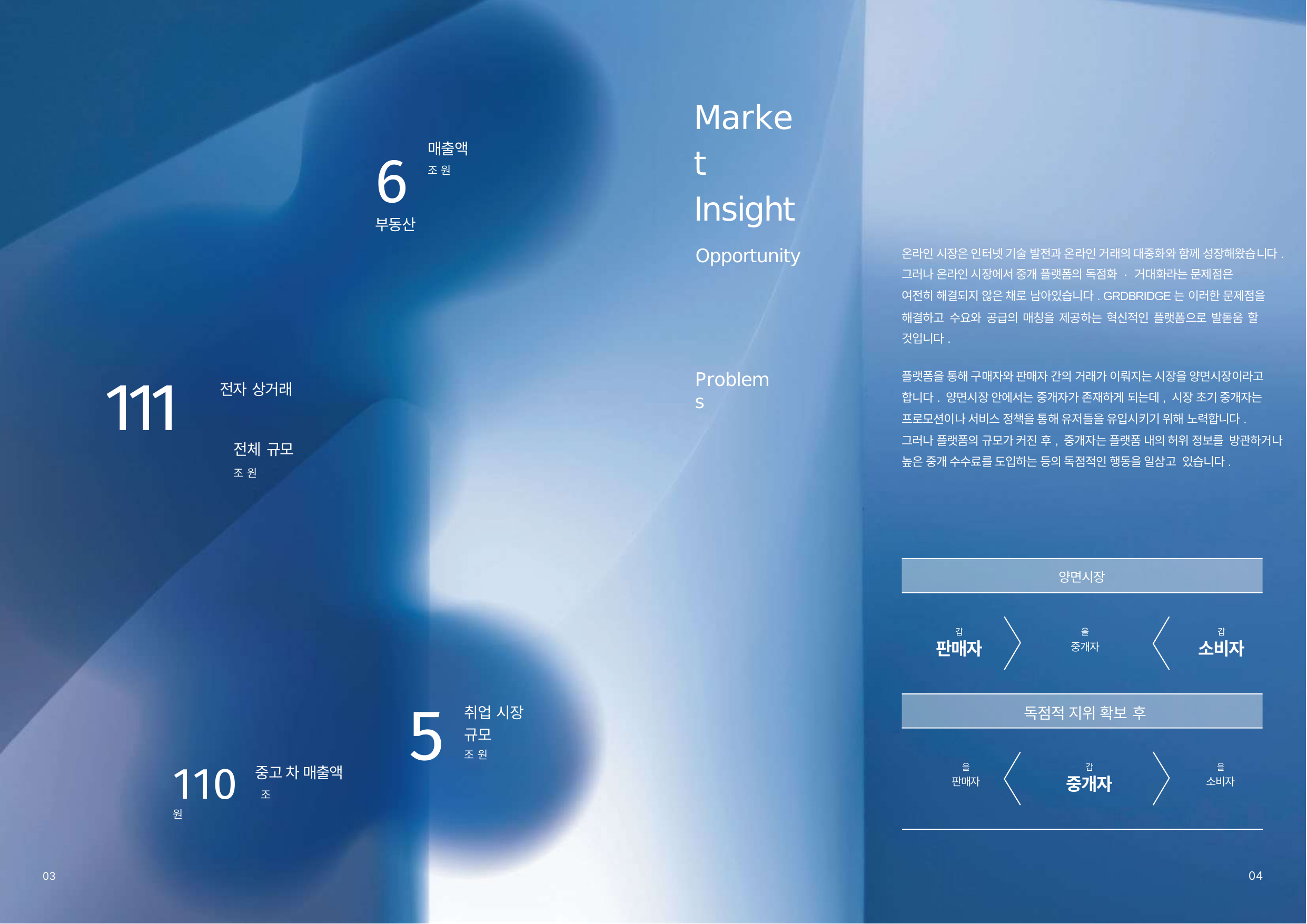

# 6 부동산
Market  Insight
매출액
조 원
온라인 시장은 인터넷 기술 발전과 온라인 거래의 대중화와 함께 성장해왔습니다. 그러나 온라인 시장에서 중개 플랫폼의 독점화 · 거대화라는 문제점은
여전히 해결되지 않은 채로 남아있습니다. GRDBRIDGE는 이러한 문제점을
해결하고  수요와 공급의 매칭을 제공하는 혁신적인 플랫폼으로 발돋움 할 것입니다.
Opportunity
111 전자 상거래
전체 규모
조 원
플랫폼을 통해 구매자와 판매자 간의 거래가 이뤄지는 시장을 양면시장이라고  합니다. 양면시장 안에서는 중개자가 존재하게 되는데, 시장 초기 중개자는
프로모션이나 서비스 정책을 통해 유저들을 유입시키기 위해 노력합니다.
그러나 플랫폼의 규모가 커진 후, 중개자는 플랫폼 내의 허위 정보를  방관하거나 높은 중개 수수료를 도입하는 등의 독점적인 행동을 일삼고  있습니다.
Problems

양면시장
을
중개자
갑
판매자
갑
소비자
5
취업 시장  규모
조 원
독점적 지위 확보 후
110 조 원
을
판매자
을
소비자
갑
중개자
중고 차 매출액
04
03